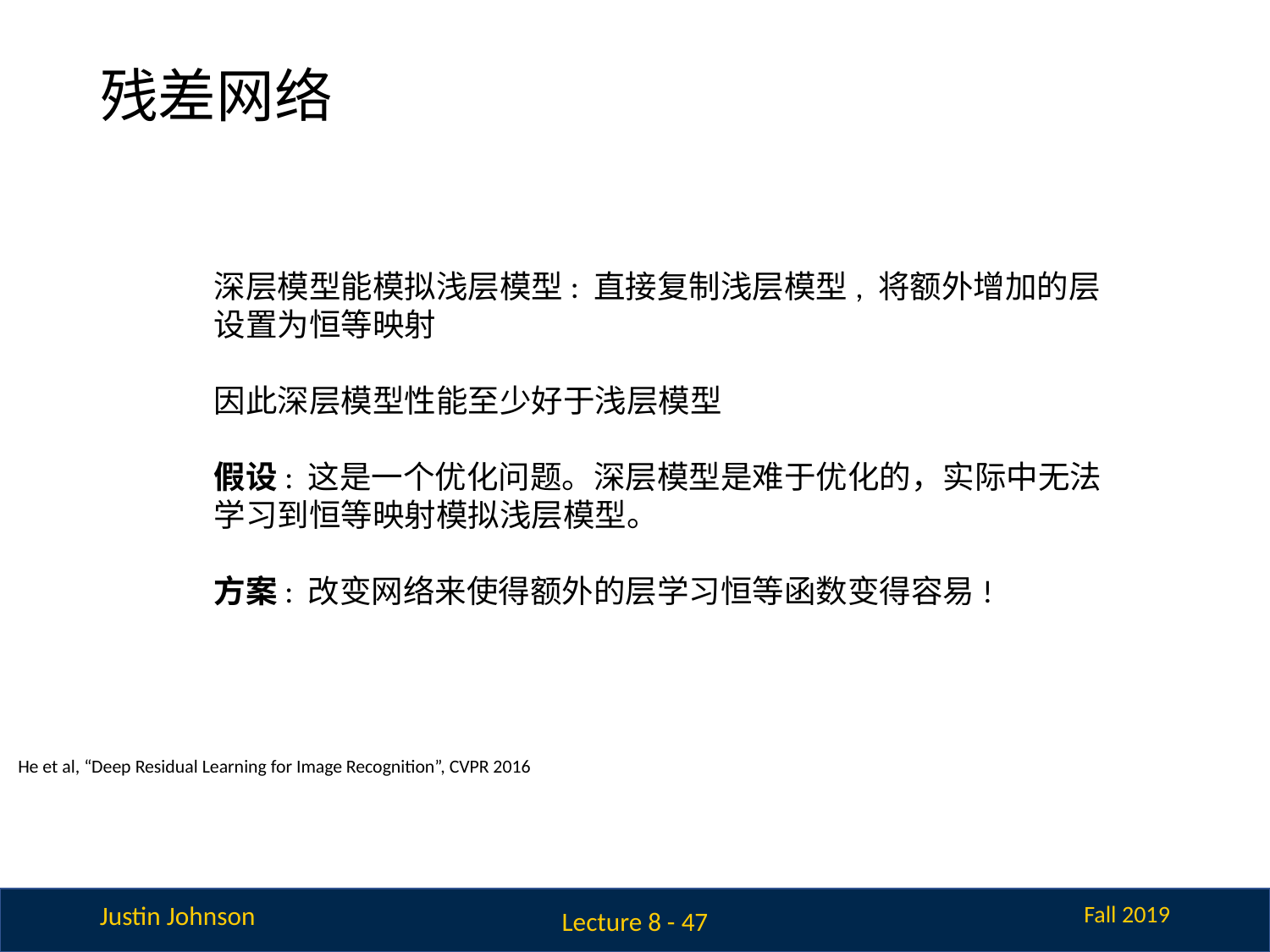

# 残差网络
深层模型能模拟浅层模型: 直接复制浅层模型, 将额外增加的层设置为恒等映射

因此深层模型性能至少好于浅层模型

假设: 这是一个优化问题。深层模型是难于优化的，实际中无法学习到恒等映射模拟浅层模型。

方案: 改变网络来使得额外的层学习恒等函数变得容易!
He et al, “Deep Residual Learning for Image Recognition”, CVPR 2016
Lecture 8 - 47